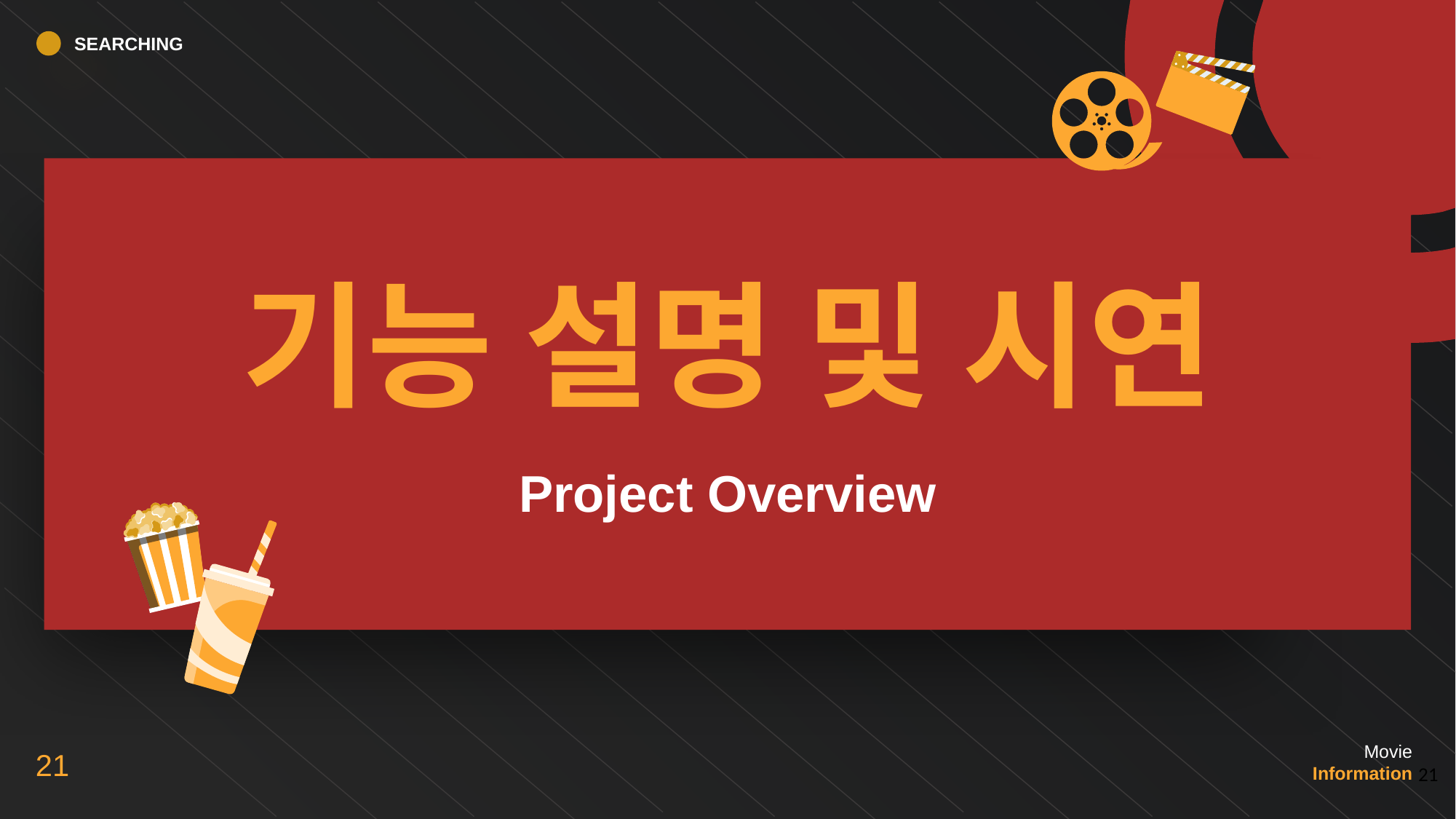

기능 설명 및 시연
Project Overview
21